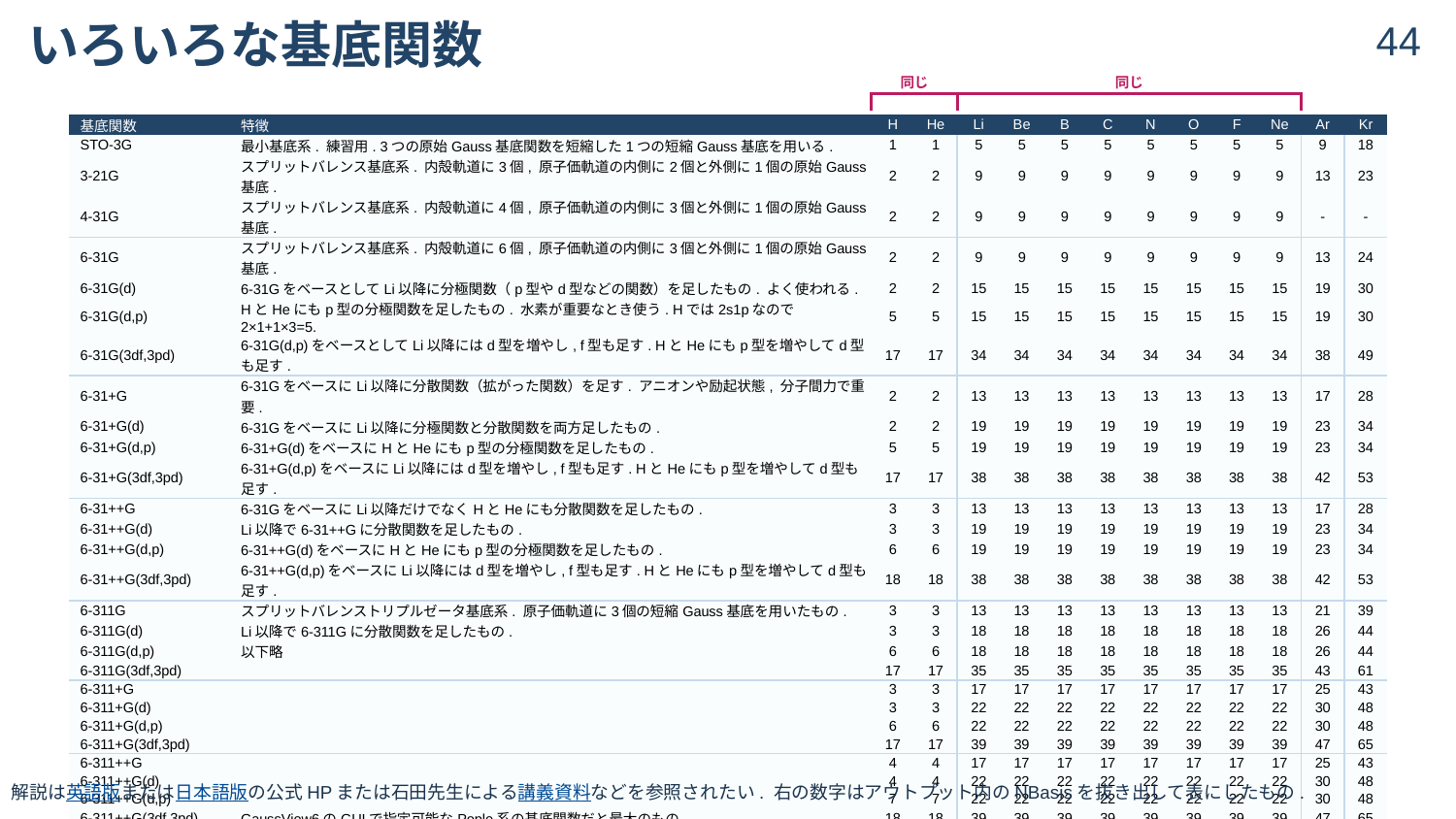

# いろいろな基底関数
44
| 同じ |  | 同じ |  |  |  |  |  |  |  |  |  |
| --- | --- | --- | --- | --- | --- | --- | --- | --- | --- | --- | --- |
|  |  |  |  |  |  |  |  |  |  |  |  |
|  | 基底関数 | 特徴 | H | He | Li | Be | B | C | N | O | F | Ne | Ar | Kr |
| --- | --- | --- | --- | --- | --- | --- | --- | --- | --- | --- | --- | --- | --- | --- |
|  | STO-3G | 最小基底系. 練習用. 3つの原始Gauss基底関数を短縮した1つの短縮Gauss基底を用いる. | 1 | 1 | 5 | 5 | 5 | 5 | 5 | 5 | 5 | 5 | 9 | 18 |
|  | 3-21G | スプリットバレンス基底系. 内殻軌道に3個, 原子価軌道の内側に2個と外側に1個の原始Gauss基底. | 2 | 2 | 9 | 9 | 9 | 9 | 9 | 9 | 9 | 9 | 13 | 23 |
|  | 4-31G | スプリットバレンス基底系. 内殻軌道に4個, 原子価軌道の内側に3個と外側に1個の原始Gauss基底. | 2 | 2 | 9 | 9 | 9 | 9 | 9 | 9 | 9 | 9 | - | - |
|  | 6-31G | スプリットバレンス基底系. 内殻軌道に6個, 原子価軌道の内側に3個と外側に1個の原始Gauss基底. | 2 | 2 | 9 | 9 | 9 | 9 | 9 | 9 | 9 | 9 | 13 | 24 |
|  | 6-31G(d) | 6-31GをベースとしてLi以降に分極関数（p型やd型などの関数）を足したもの. よく使われる. | 2 | 2 | 15 | 15 | 15 | 15 | 15 | 15 | 15 | 15 | 19 | 30 |
|  | 6-31G(d,p) | HとHeにもp型の分極関数を足したもの. 水素が重要なとき使う. Hでは2s1pなので2×1+1×3=5. | 5 | 5 | 15 | 15 | 15 | 15 | 15 | 15 | 15 | 15 | 19 | 30 |
|  | 6-31G(3df,3pd) | 6-31G(d,p)をベースとしてLi以降にはd型を増やし, f型も足す. HとHeにもp型を増やしてd型も足す. | 17 | 17 | 34 | 34 | 34 | 34 | 34 | 34 | 34 | 34 | 38 | 49 |
|  | 6-31+G | 6-31GをベースにLi以降に分散関数（拡がった関数）を足す. アニオンや励起状態, 分子間力で重要. | 2 | 2 | 13 | 13 | 13 | 13 | 13 | 13 | 13 | 13 | 17 | 28 |
|  | 6-31+G(d) | 6-31GをベースにLi以降に分極関数と分散関数を両方足したもの. | 2 | 2 | 19 | 19 | 19 | 19 | 19 | 19 | 19 | 19 | 23 | 34 |
|  | 6-31+G(d,p) | 6-31+G(d)をベースにHとHeにもp型の分極関数を足したもの. | 5 | 5 | 19 | 19 | 19 | 19 | 19 | 19 | 19 | 19 | 23 | 34 |
|  | 6-31+G(3df,3pd) | 6-31+G(d,p)をベースにLi以降にはd型を増やし, f型も足す. HとHeにもp型を増やしてd型も足す. | 17 | 17 | 38 | 38 | 38 | 38 | 38 | 38 | 38 | 38 | 42 | 53 |
|  | 6-31++G | 6-31GをベースにLi以降だけでなくHとHeにも分散関数を足したもの. | 3 | 3 | 13 | 13 | 13 | 13 | 13 | 13 | 13 | 13 | 17 | 28 |
|  | 6-31++G(d) | Li以降で6-31++Gに分散関数を足したもの. | 3 | 3 | 19 | 19 | 19 | 19 | 19 | 19 | 19 | 19 | 23 | 34 |
|  | 6-31++G(d,p) | 6-31++G(d)をベースにHとHeにもp型の分極関数を足したもの. | 6 | 6 | 19 | 19 | 19 | 19 | 19 | 19 | 19 | 19 | 23 | 34 |
|  | 6-31++G(3df,3pd) | 6-31++G(d,p)をベースにLi以降にはd型を増やし, f型も足す. HとHeにもp型を増やしてd型も足す. | 18 | 18 | 38 | 38 | 38 | 38 | 38 | 38 | 38 | 38 | 42 | 53 |
|  | 6-311G | スプリットバレンストリプルゼータ基底系. 原子価軌道に3個の短縮Gauss基底を用いたもの. | 3 | 3 | 13 | 13 | 13 | 13 | 13 | 13 | 13 | 13 | 21 | 39 |
|  | 6-311G(d) | Li以降で6-311Gに分散関数を足したもの. | 3 | 3 | 18 | 18 | 18 | 18 | 18 | 18 | 18 | 18 | 26 | 44 |
|  | 6-311G(d,p) | 以下略 | 6 | 6 | 18 | 18 | 18 | 18 | 18 | 18 | 18 | 18 | 26 | 44 |
|  | 6-311G(3df,3pd) |  | 17 | 17 | 35 | 35 | 35 | 35 | 35 | 35 | 35 | 35 | 43 | 61 |
|  | 6-311+G |  | 3 | 3 | 17 | 17 | 17 | 17 | 17 | 17 | 17 | 17 | 25 | 43 |
|  | 6-311+G(d) |  | 3 | 3 | 22 | 22 | 22 | 22 | 22 | 22 | 22 | 22 | 30 | 48 |
|  | 6-311+G(d,p) |  | 6 | 6 | 22 | 22 | 22 | 22 | 22 | 22 | 22 | 22 | 30 | 48 |
|  | 6-311+G(3df,3pd) |  | 17 | 17 | 39 | 39 | 39 | 39 | 39 | 39 | 39 | 39 | 47 | 65 |
|  | 6-311++G |  | 4 | 4 | 17 | 17 | 17 | 17 | 17 | 17 | 17 | 17 | 25 | 43 |
|  | 6-311++G(d) |  | 4 | 4 | 22 | 22 | 22 | 22 | 22 | 22 | 22 | 22 | 30 | 48 |
|  | 6-311++G(d,p) |  | 7 | 7 | 22 | 22 | 22 | 22 | 22 | 22 | 22 | 22 | 30 | 48 |
|  | 6-311++G(3df,3pd) | GaussView6のGUIで指定可能なPople系の基底関数だと最大のもの. | 18 | 18 | 39 | 39 | 39 | 39 | 39 | 39 | 39 | 39 | 47 | 65 |
|  | cc-pVDZ | Correlation-Consistent系. pは分極, Vは原子価軌道を意味するダブルゼータ基底. | 5 | 5 | 14 | 14 | 14 | 14 | 14 | 14 | 14 | 14 | 18 | 27 |
|  | cc-pVTZ | 上記のトリプルゼータ版. D→T→Q→…と完全基底系(CBS)に収束するよう設計されている. | 14 | 14 | 30 | 30 | 30 | 30 | 30 | 30 | 30 | 30 | 34 | 43 |
|  | cc-pVQZ |  | 30 | 30 | 55 | 55 | 55 | 55 | 55 | 55 | 55 | 55 | 59 | 68 |
|  | cc-pV5Z |  | 55 | 55 | 91 | 91 | 91 | 91 | 91 | 91 | 91 | 91 | 95 | 104 |
|  | aug-cc-pVDZ | cc-pVDZに分散関数を加えたもの. | 9 | 9 | 23 | 23 | 23 | 23 | 23 | 23 | 23 | 23 | 27 | 36 |
|  | aug-cc-pVTZ |  | 23 | 23 | 46 | 46 | 46 | 46 | 46 | 46 | 46 | 46 | 50 | 59 |
|  | aug-cc-pVQZ | GaussView6のGUIで指定可能なDanning系の基底関数だと最大のもの. | 46 | 46 | 80 | 80 | 80 | 80 | 80 | 80 | 80 | 80 | 84 | 93 |
|  | aug-cc-pV5Z |  | 80 | 80 | 127 | 127 | 127 | 127 | 127 | 127 | 127 | 127 | 131 | 140 |
解説は英語版または日本語版の公式HPまたは石田先生による講義資料などを参照されたい. 右の数字はアウトプット内のNBasisを抜き出して表にしたもの.